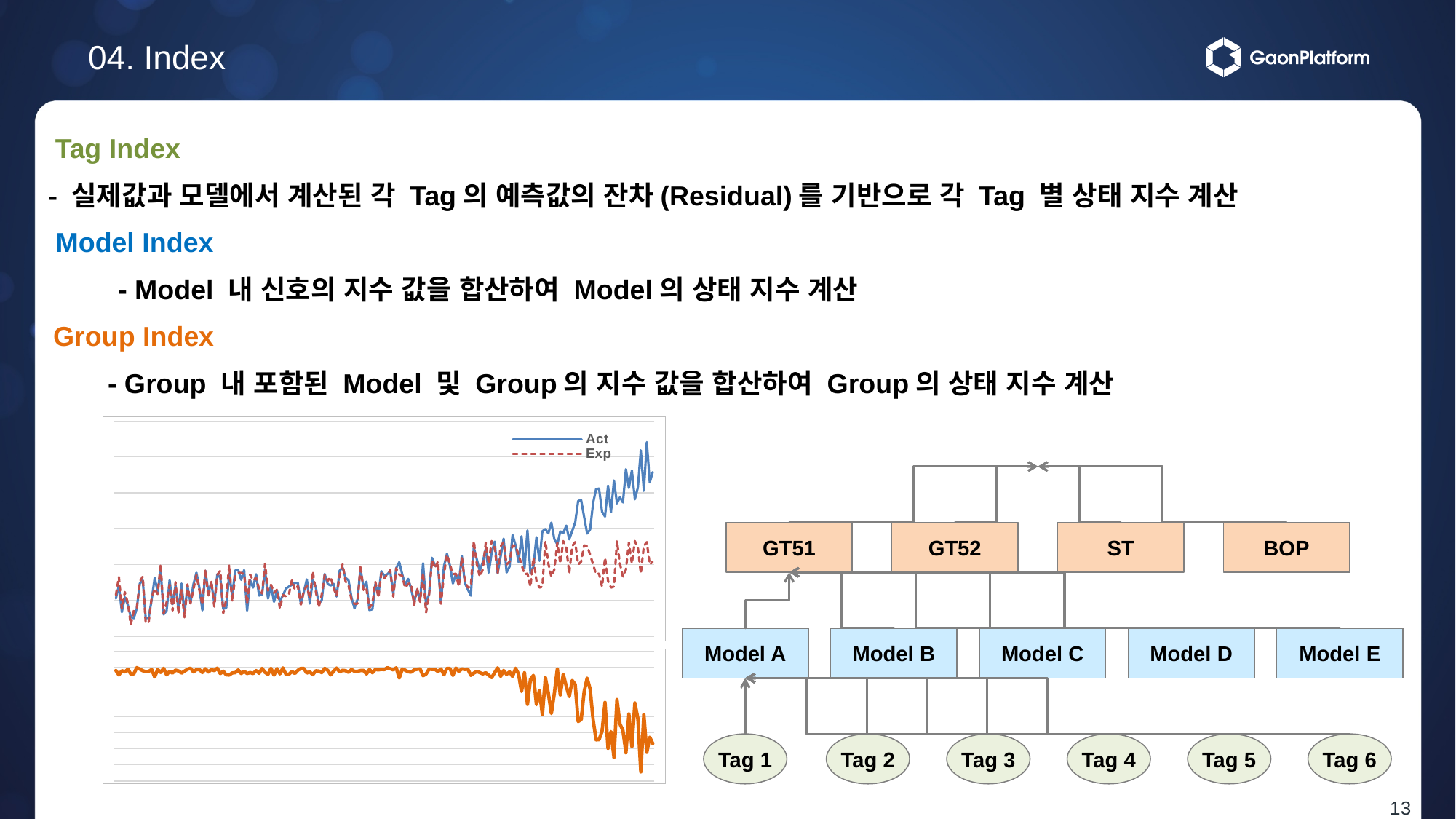

04. Index
Tag Index
- 실제값과 모델에서 계산된 각 Tag의 예측값의 잔차(Residual)를 기반으로 각 Tag 별 상태 지수 계산
Model Index
- Model 내 신호의 지수 값을 합산하여 Model의 상태 지수 계산
Group Index
- Group 내 포함된 Model 및 Group의 지수 값을 합산하여 Group의 상태 지수 계산

### Chart

| Category | Act | Exp |
|---|---|---|

### Chart

| Category | Index |
|---|---|
GT51
GT52
ST
BOP
Model A
Model B
Model C
Model D
Model E
Tag 1
Tag 2
Tag 3
Tag 4
Tag 5
Tag 6
13